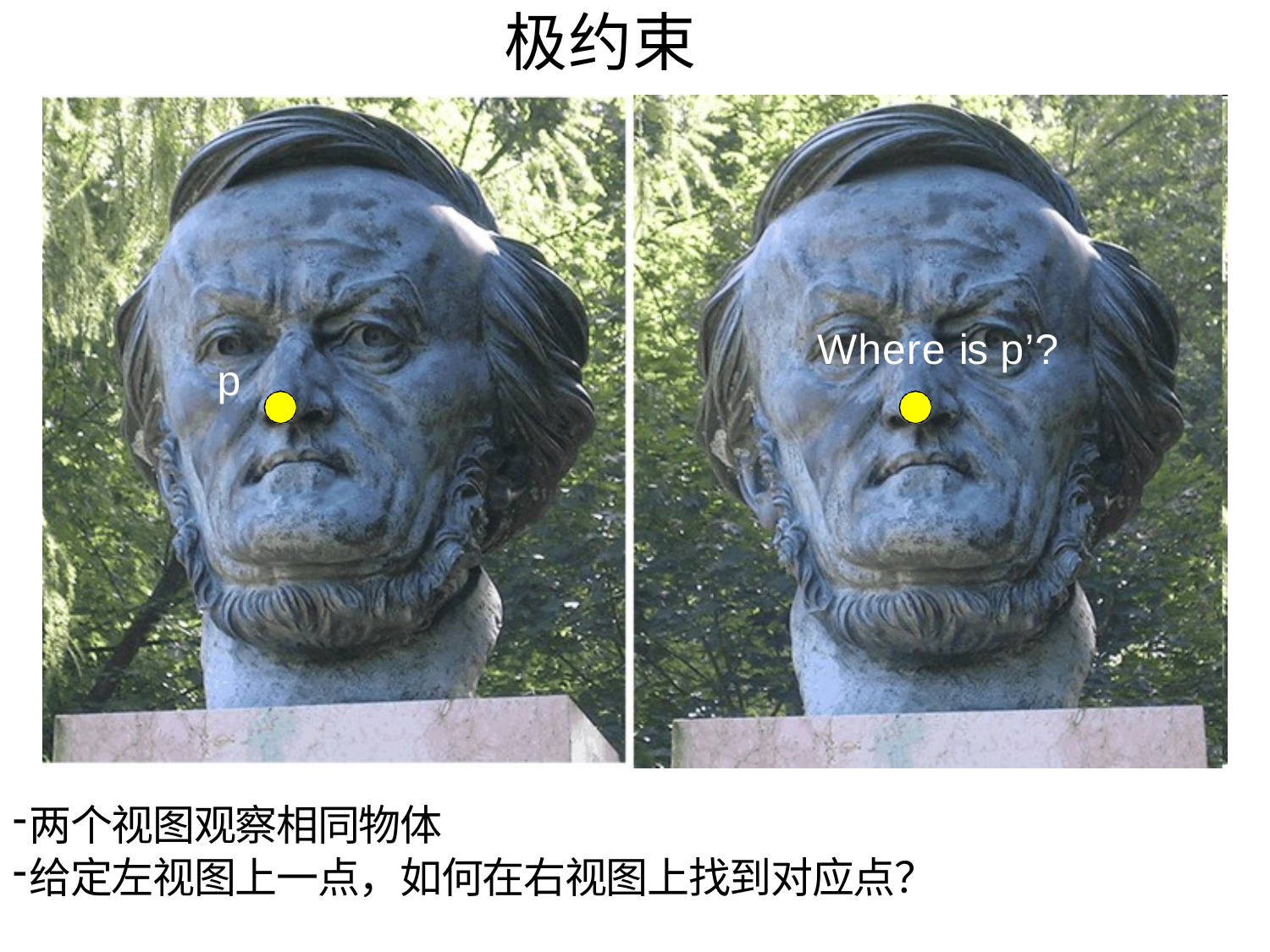

# 极约束

Where is p’?
p

两个视图观察相同物体
给定左视图上一点，如何在右视图上找到对应点？